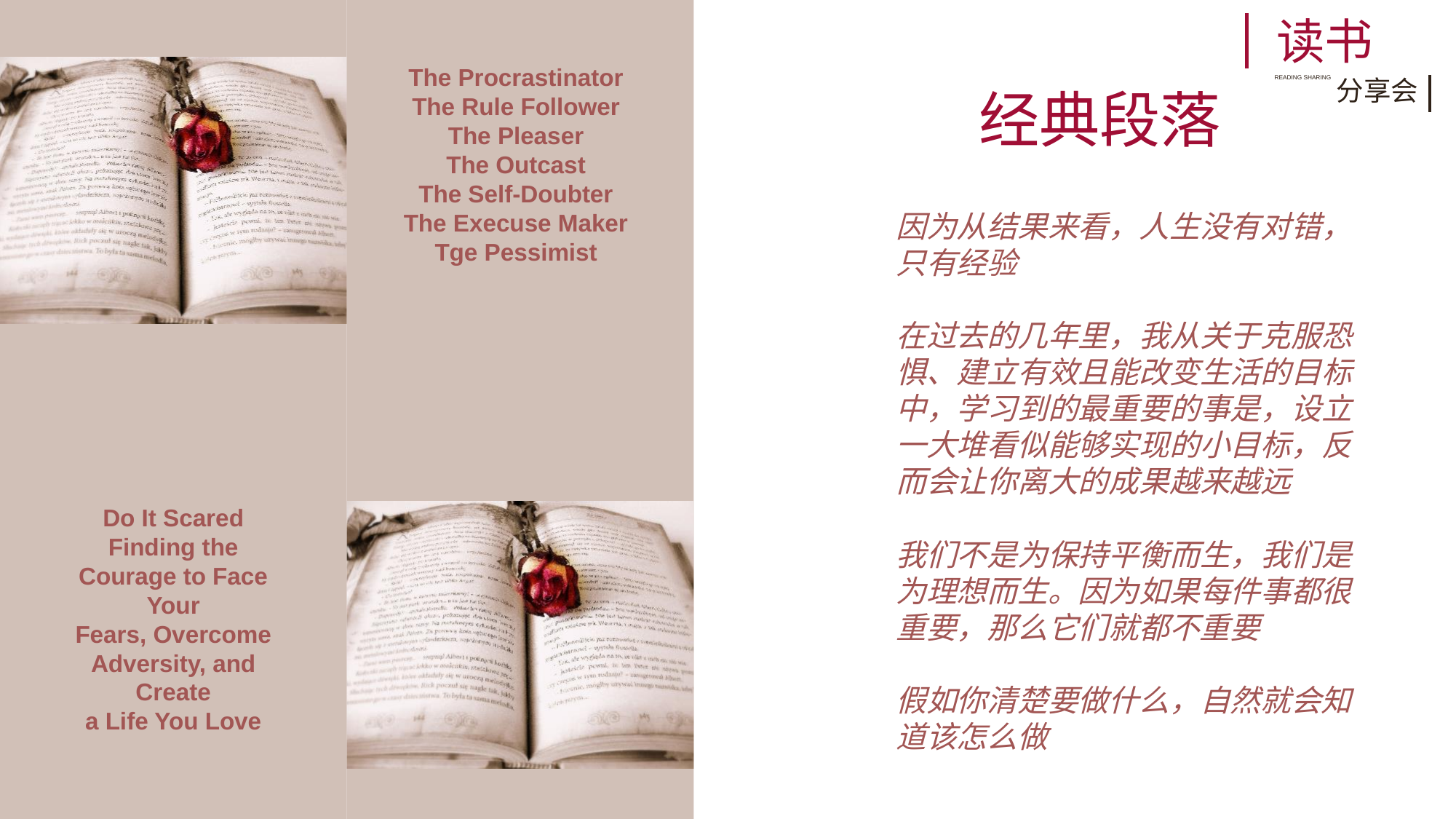

读书

The Procrastinator
The Rule Follower
The Pleaser
The Outcast
The Self-Doubter
The Execuse Maker
Tge Pessimist
READING SHARING
分享会
经典段落
因为从结果来看，人生没有对错，只有经验
在过去的几年里，我从关于克服恐惧、建立有效且能改变生活的目标中，学习到的最重要的事是，设立一大堆看似能够实现的小目标，反而会让你离大的成果越来越远

我们不是为保持平衡而生，我们是为理想而生。因为如果每件事都很重要，那么它们就都不重要

假如你清楚要做什么，自然就会知道该怎么做
Do It Scared
Finding the Courage to Face Your
Fears, Overcome Adversity, and Create
a Life You Love